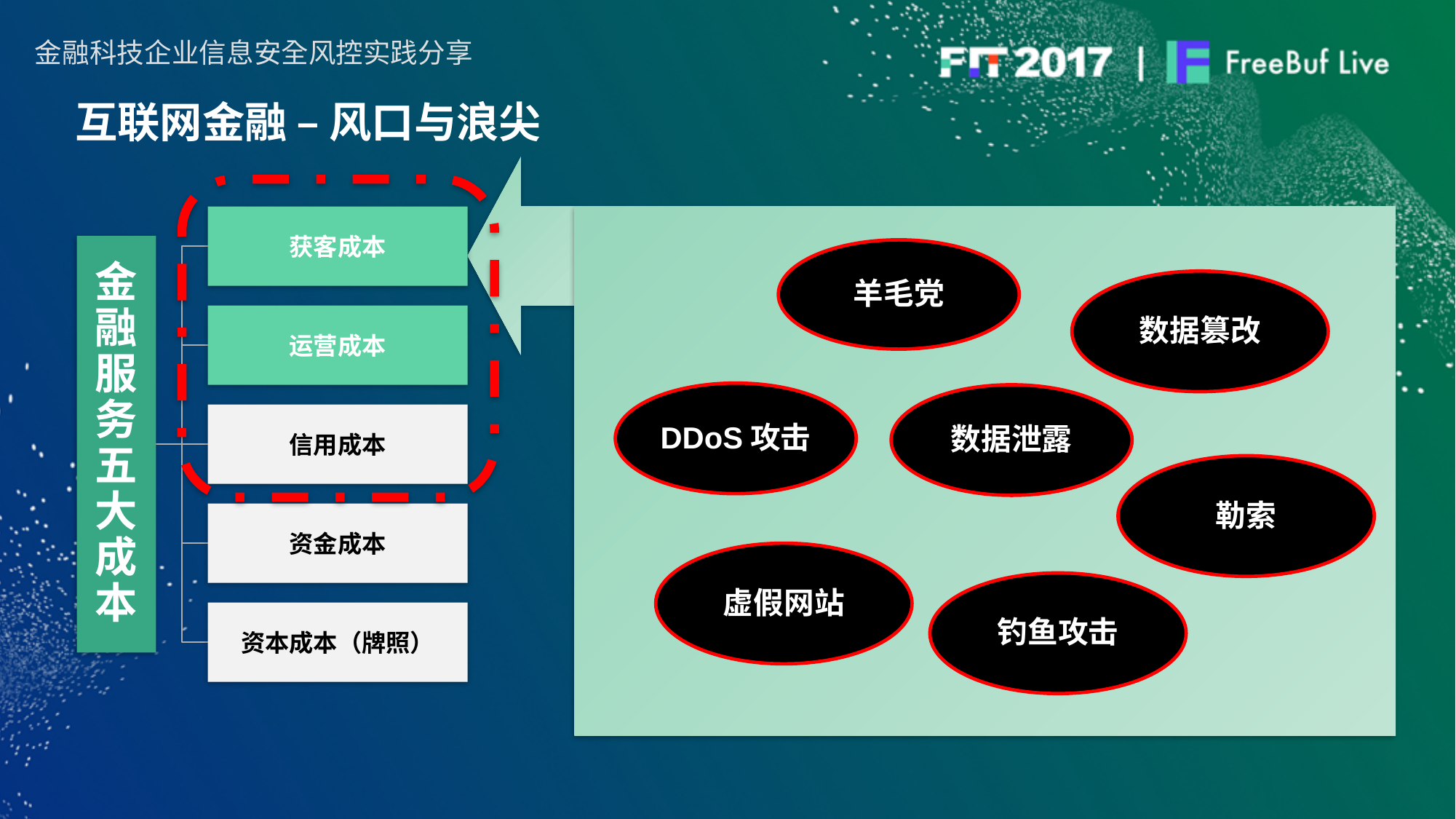

互联网金融 – 风口与浪尖

获客成本
羊毛党

数据篡改
运营成本

DDoS攻击
数据泄露
金融服务五大成本
信用成本

勒索
资金成本
虚假网站
钓鱼攻击

资本成本（牌照）